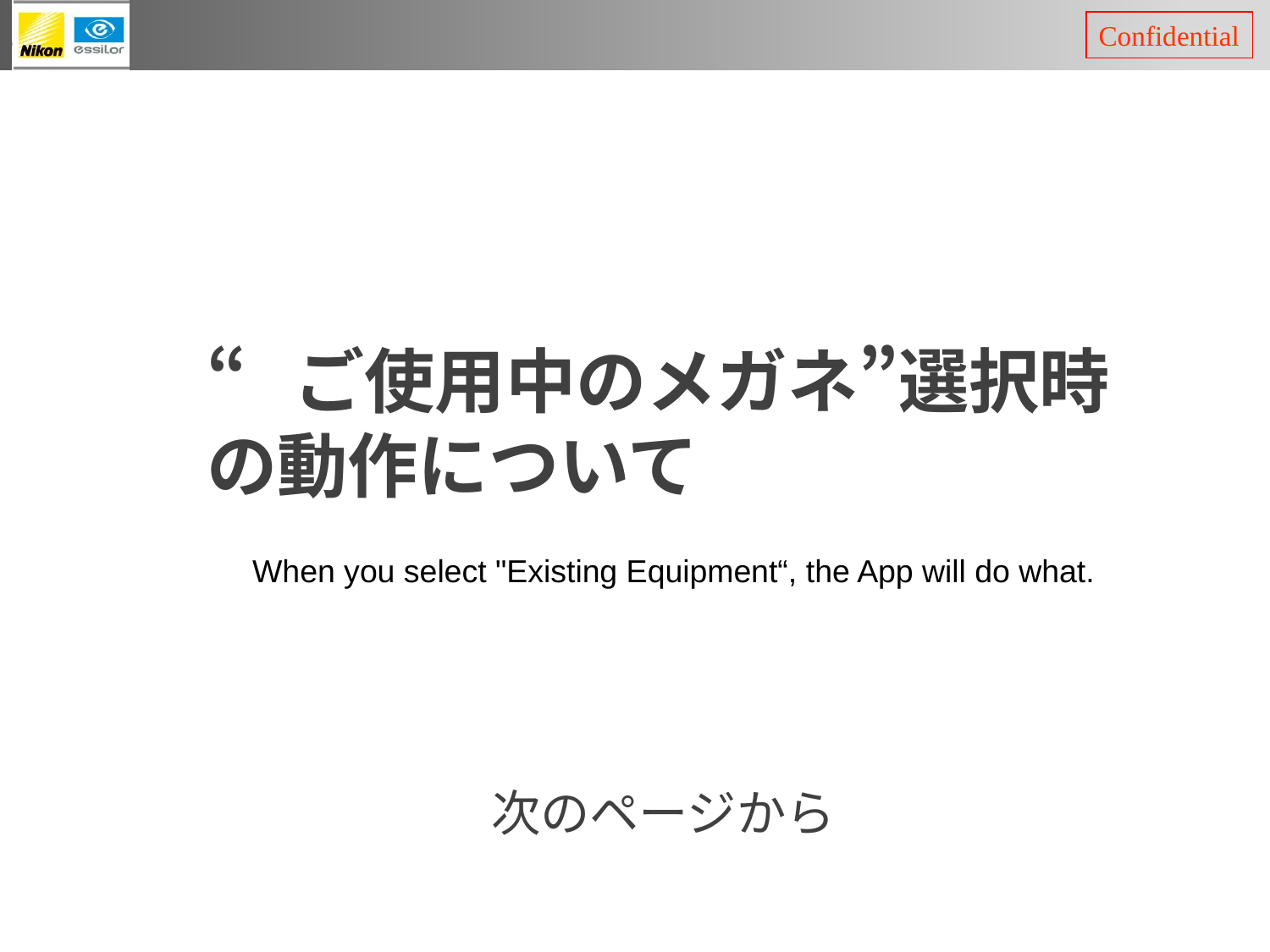

#
“ご使用中のメガネ”選択時
の動作について
When you select "Existing Equipment“, the App will do what.
次のページから